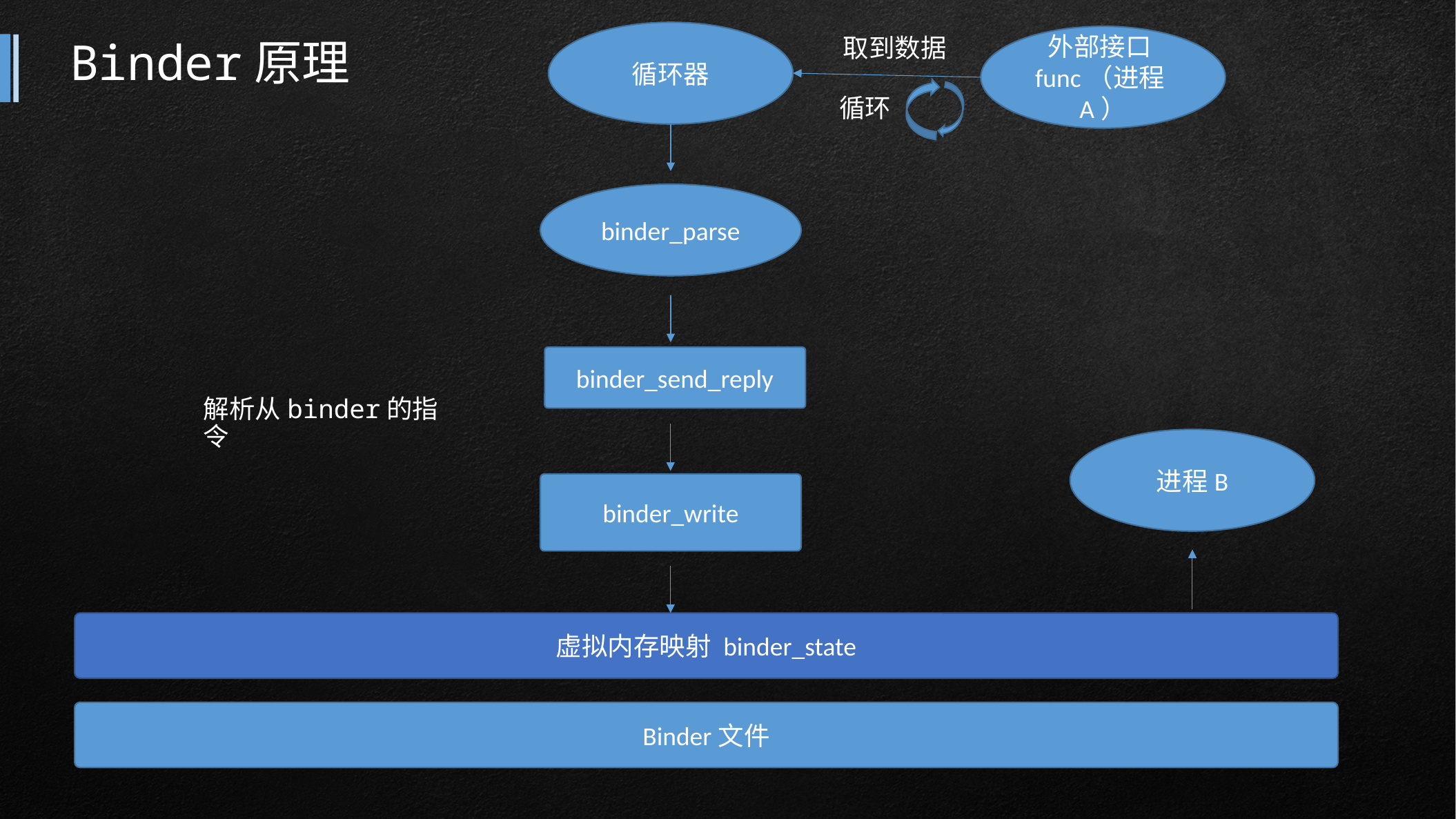

取到数据
循环器
外部接口func（进程A）
# Binder原理
循环

binder_parse
binder_send_reply
解析从binder的指令
进程B
binder_write
虚拟内存映射 binder_state
Binder文件